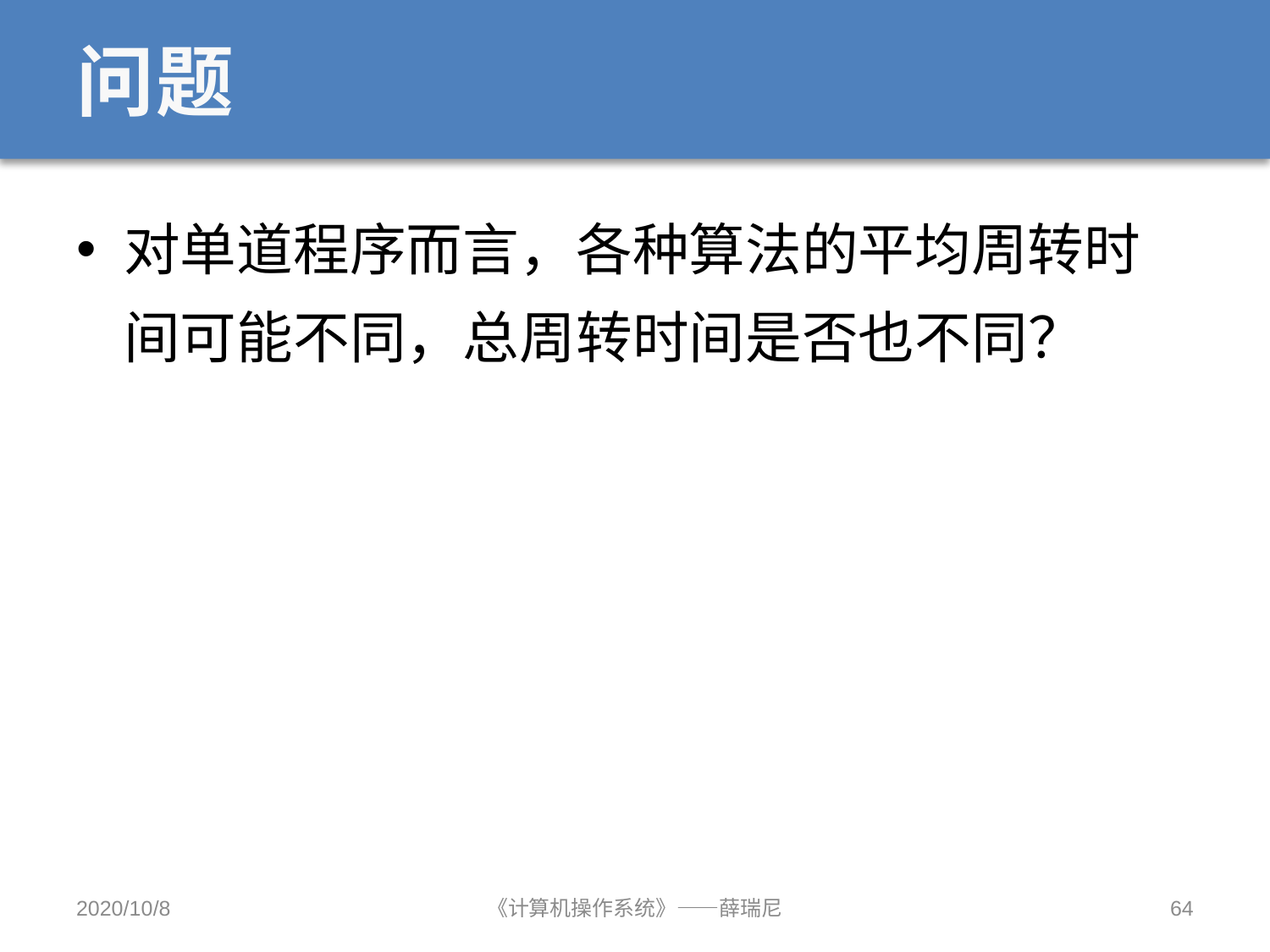

# 问题
对单道程序而言，各种算法的平均周转时间可能不同，总周转时间是否也不同？
2020/10/8
《计算机操作系统》——薛瑞尼
64